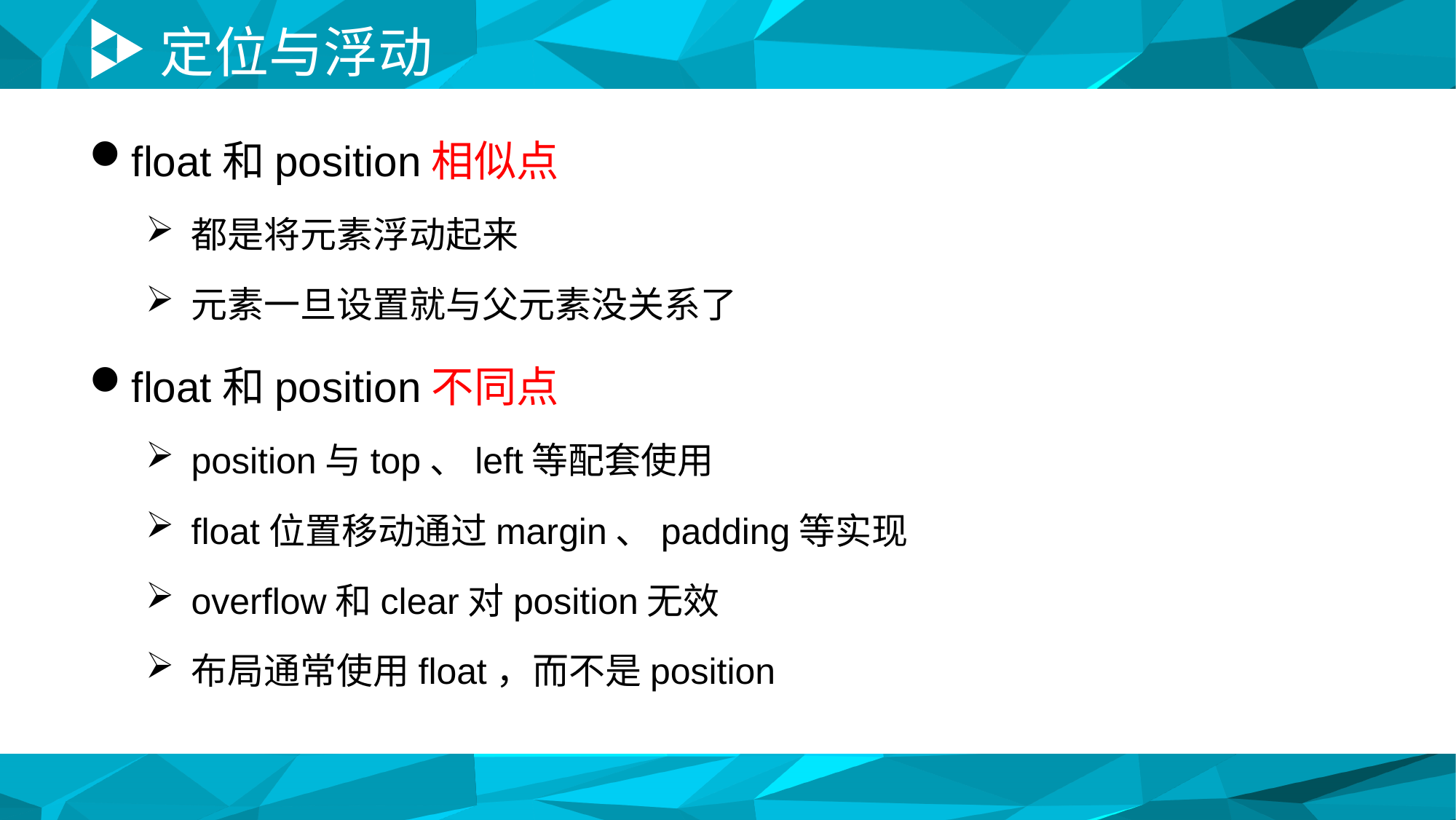

# 定位与浮动
float和position相似点
都是将元素浮动起来
元素一旦设置就与父元素没关系了
float和position不同点
position与top、left等配套使用
float位置移动通过margin、padding等实现
overflow和clear对position无效
布局通常使用float，而不是position